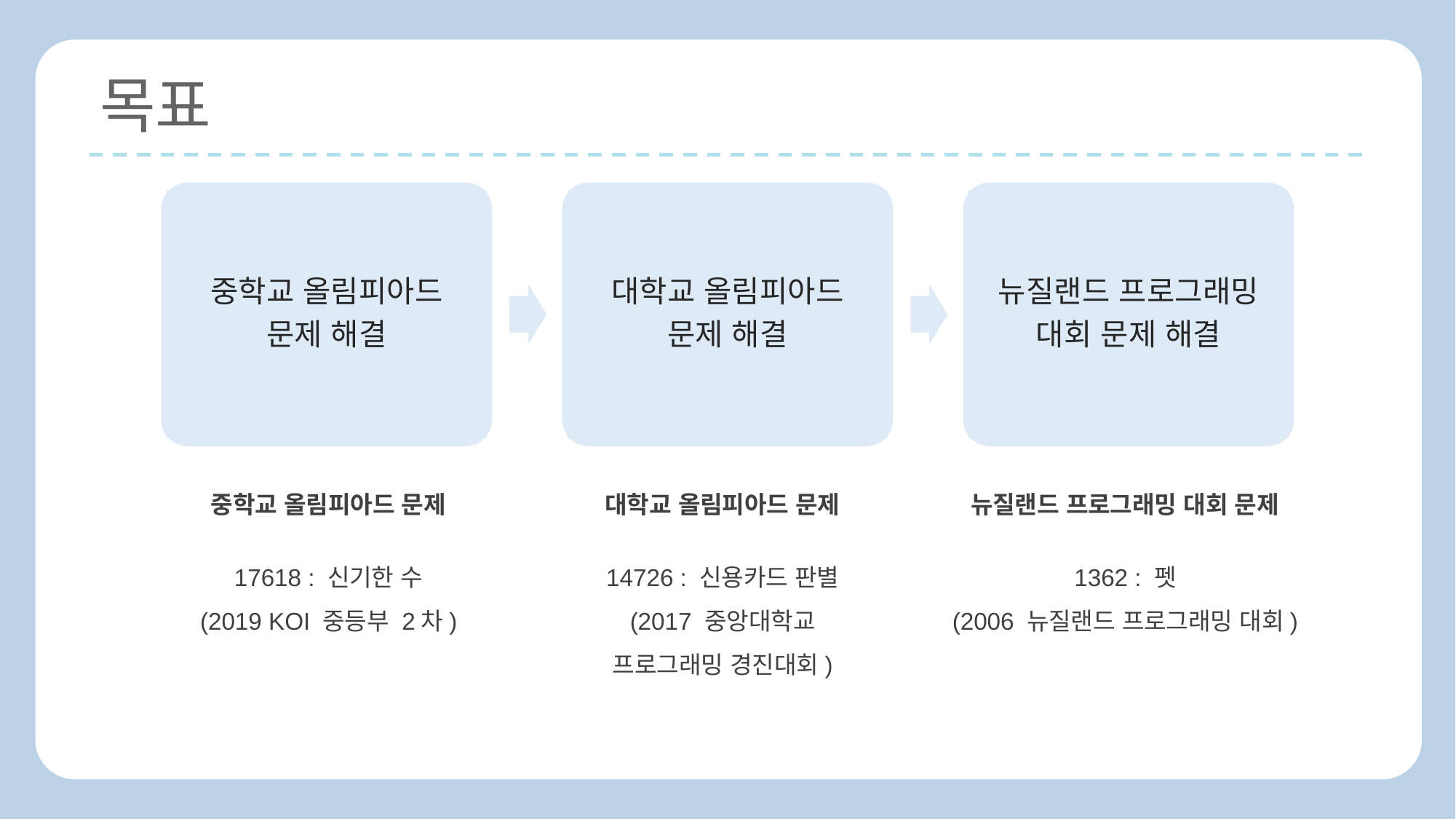

목표

중학교 올림피아드
문제 해결
대학교 올림피아드
문제 해결
뉴질랜드 프로그래밍
대회 문제 해결

대학교 올림피아드 문제

14726 : 신용카드 판별
(2017 중앙대학교
프로그래밍 경진대회)
중학교 올림피아드 문제

17618 : 신기한 수
(2019 KOI 중등부 2차)
뉴질랜드 프로그래밍 대회 문제

1362 : 펫
(2006 뉴질랜드 프로그래밍 대회)